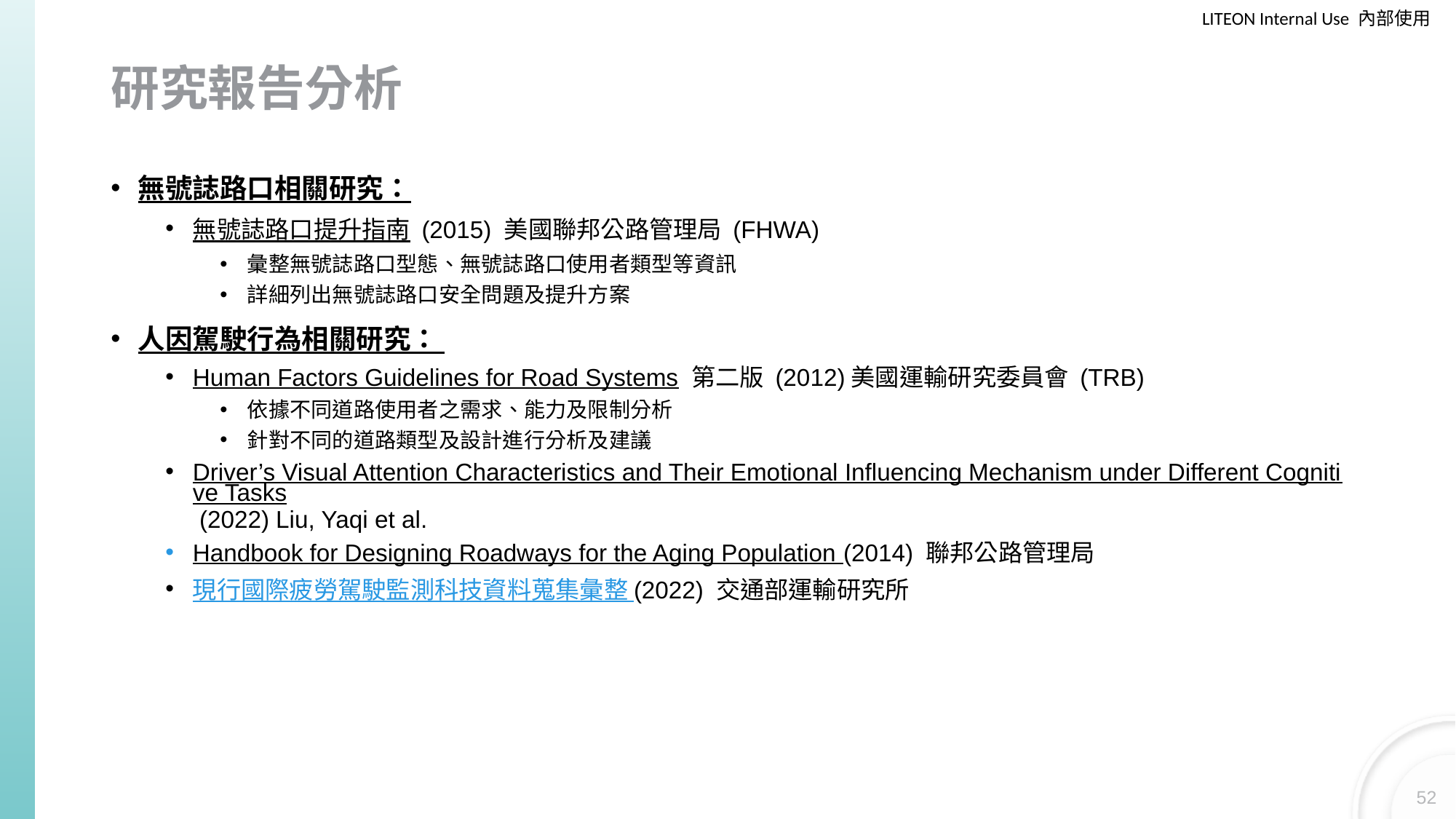

# 研究報告分析
無號誌路口相關研究：
無號誌路口提升指南 (2015) 美國聯邦公路管理局 (FHWA)
彙整無號誌路口型態、無號誌路口使用者類型等資訊
詳細列出無號誌路口安全問題及提升方案
人因駕駛行為相關研究：
Human Factors Guidelines for Road Systems 第二版 (2012)美國運輸研究委員會 (TRB)
依據不同道路使用者之需求、能力及限制分析
針對不同的道路類型及設計進行分析及建議
Driver’s Visual Attention Characteristics and Their Emotional Influencing Mechanism under Different Cognitive Tasks (2022) Liu, Yaqi et al.
Handbook for Designing Roadways for the Aging Population (2014) 聯邦公路管理局
現行國際疲勞駕駛監測科技資料蒐集彙整 (2022) 交通部運輸研究所
52